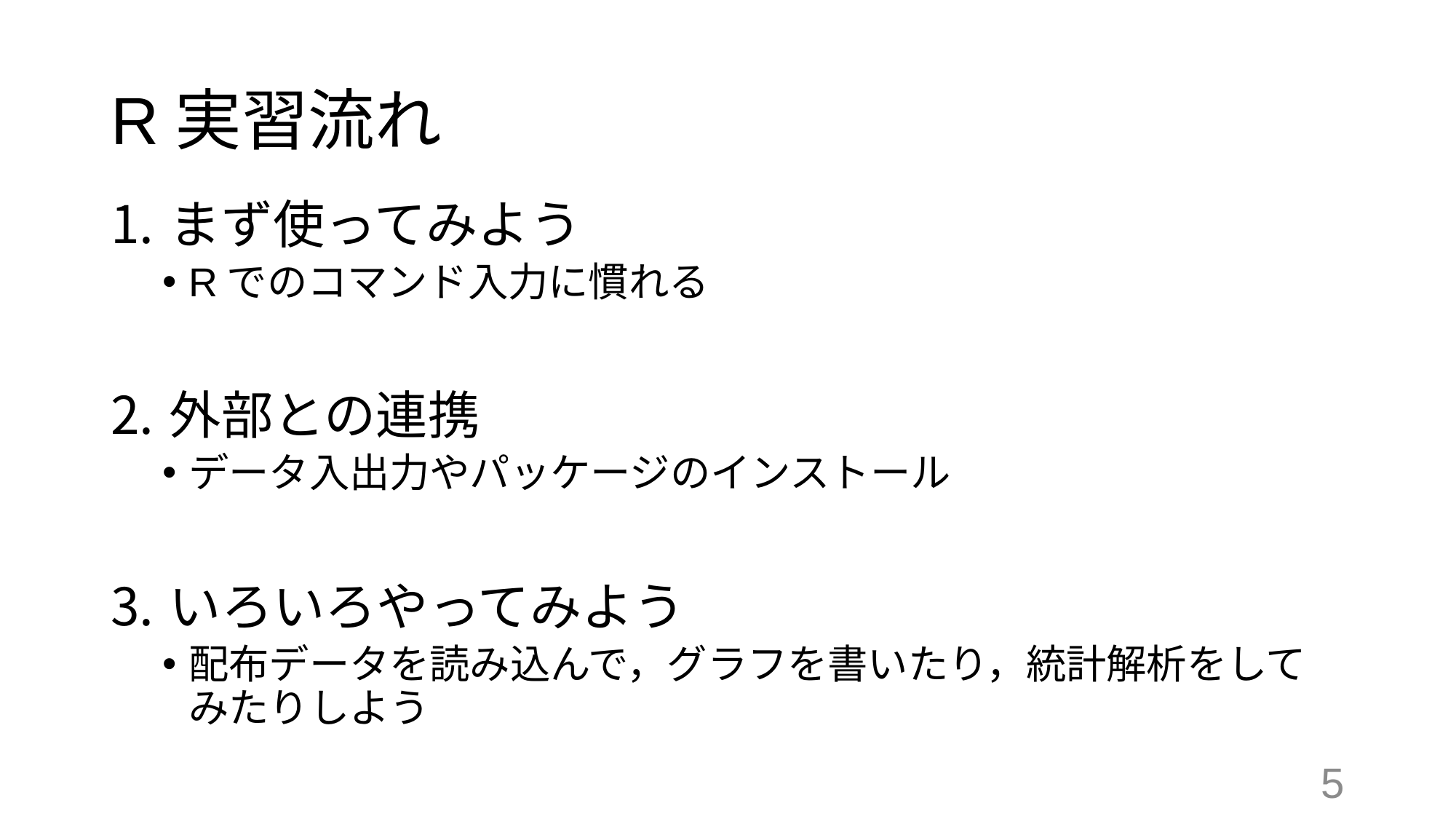

# R実習流れ
まず使ってみよう
Rでのコマンド入力に慣れる

外部との連携
データ入出力やパッケージのインストール

いろいろやってみよう
配布データを読み込んで，グラフを書いたり，統計解析をしてみたりしよう
5